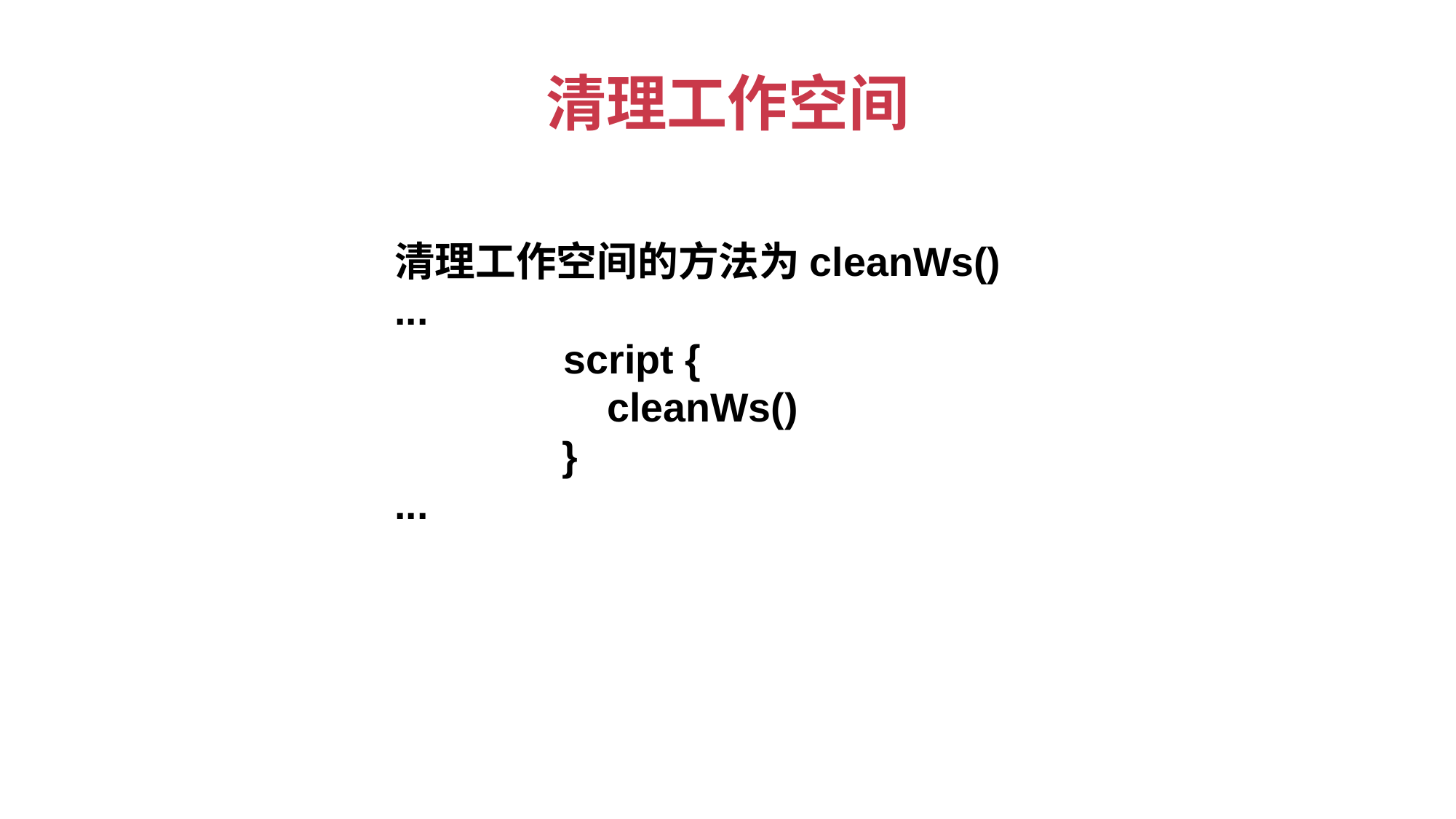

# 清理工作空间
清理工作空间的方法为cleanWs()
...
               script {
              cleanWs()
          }
...